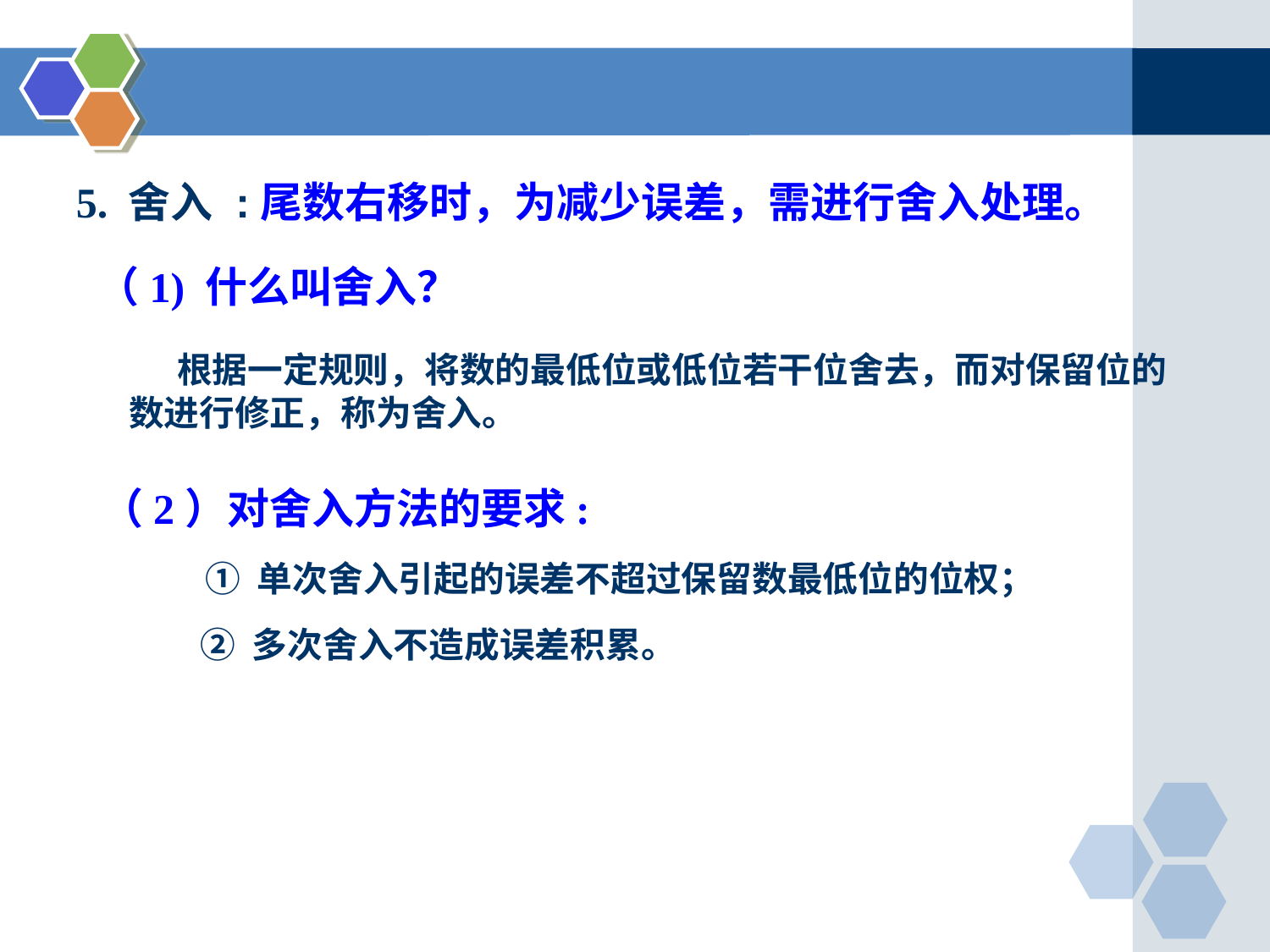

5. 舍入
:尾数右移时，为减少误差，需进行舍入处理。
（1) 什么叫舍入？
    根据一定规则，将数的最低位或低位若干位舍去，而对保留位的数进行修正，称为舍入。
（2）对舍入方法的要求:
① 单次舍入引起的误差不超过保留数最低位的位权；
② 多次舍入不造成误差积累。